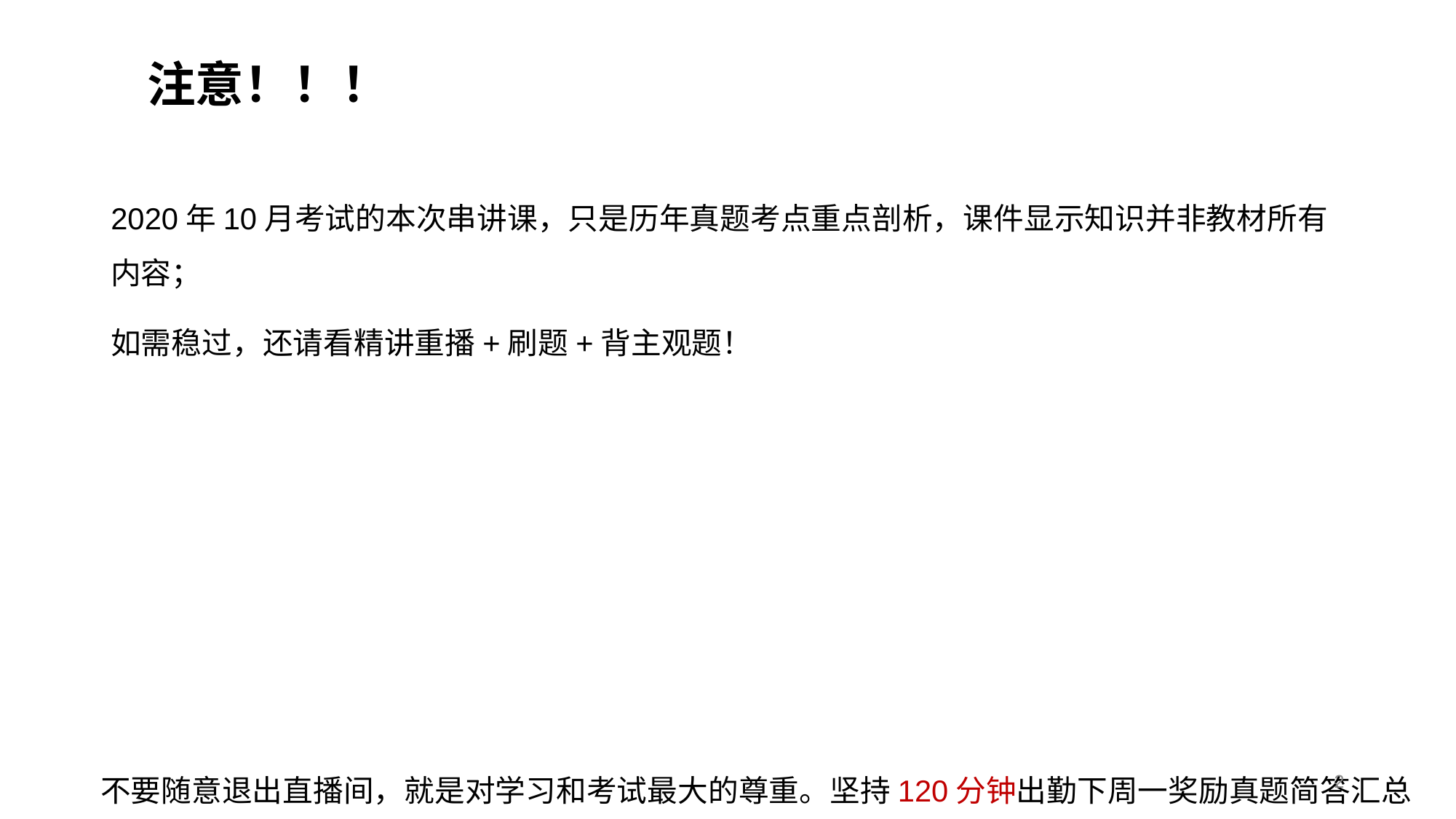

# 注意！！！
2020年10月考试的本次串讲课，只是历年真题考点重点剖析，课件显示知识并非教材所有内容；
如需稳过，还请看精讲重播+刷题+背主观题！
2